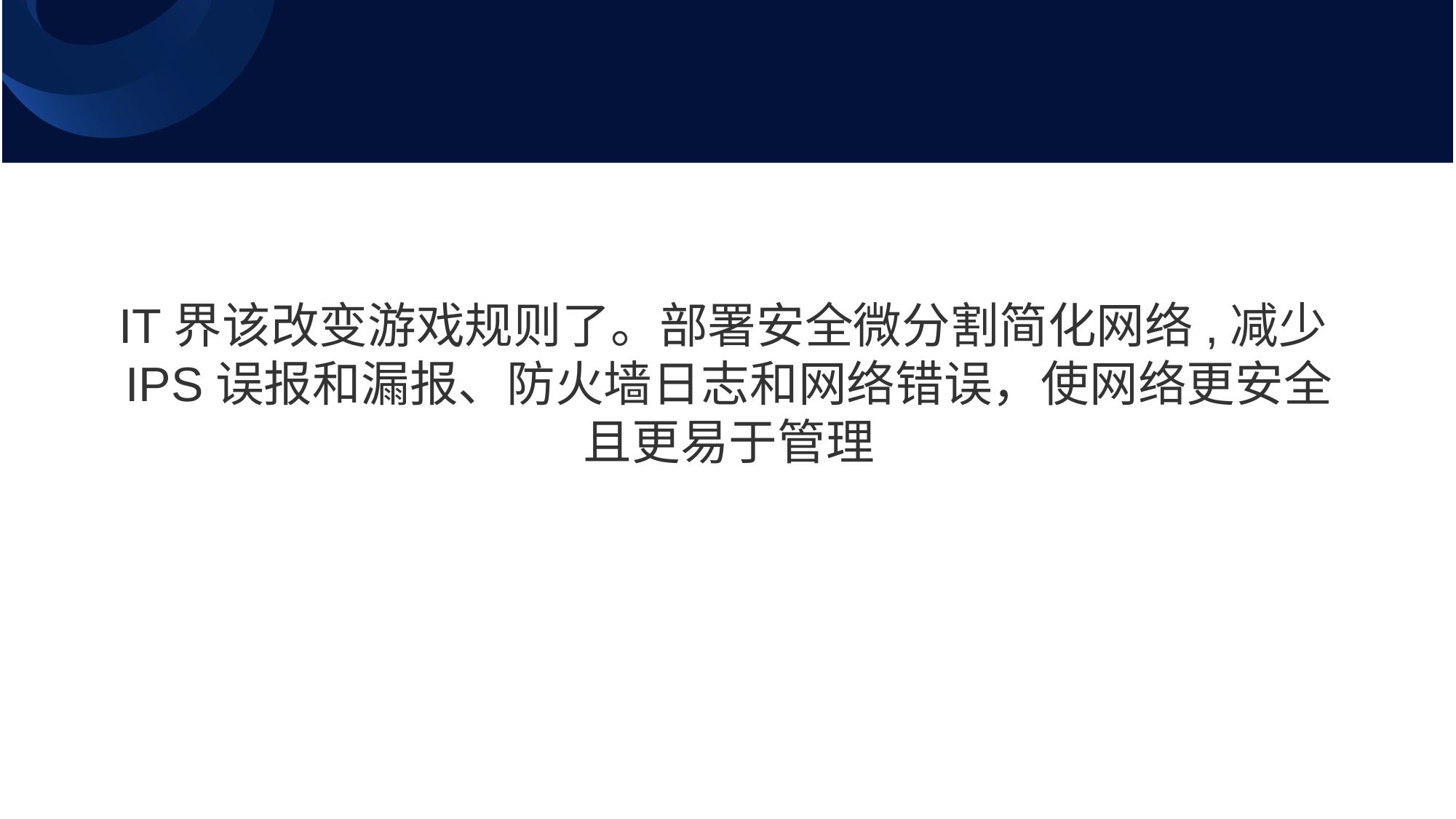

# IT界该改变游戏规则了。部署安全微分割简化网络,减少IPS误报和漏报、防火墙日志和网络错误，使网络更安全且更易于管理